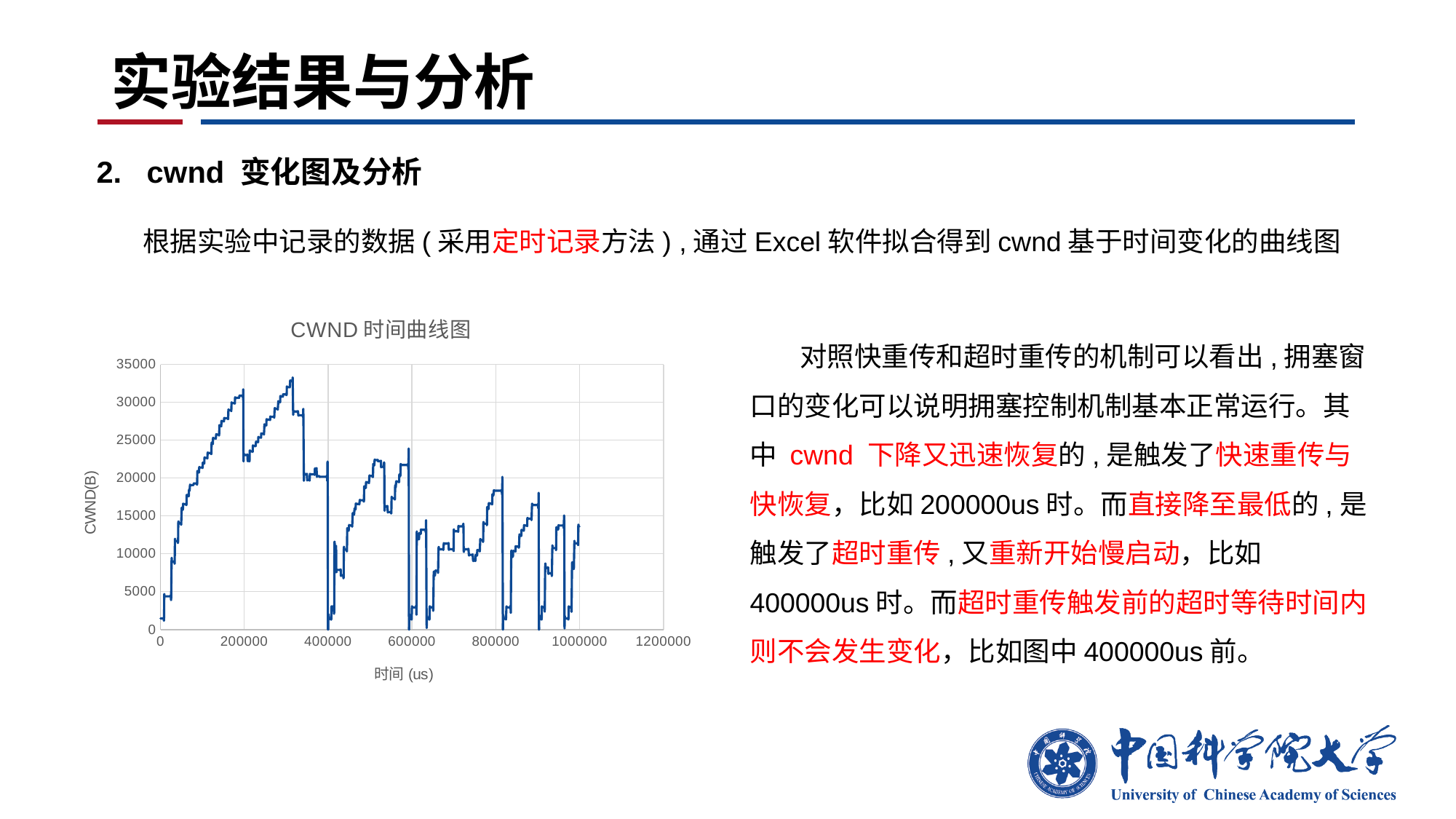

# 实验结果与分析
2.   cwnd 变化图及分析
根据实验中记录的数据(采用定时记录方法) ,通过Excel软件拟合得到cwnd基于时间变化的曲线图

### Chart: CWND时间曲线图

| Category |  |
|---|---|
       对照快重传和超时重传的机制可以看出,拥塞窗口的变化可以说明拥塞控制机制基本正常运行。其中 cwnd 下降又迅速恢复的,是触发了快速重传与快恢复，比如200000us时。而直接降至最低的,是触发了超时重传,又重新开始慢启动，比如400000us时。而超时重传触发前的超时等待时间内则不会发生变化，比如图中400000us前。